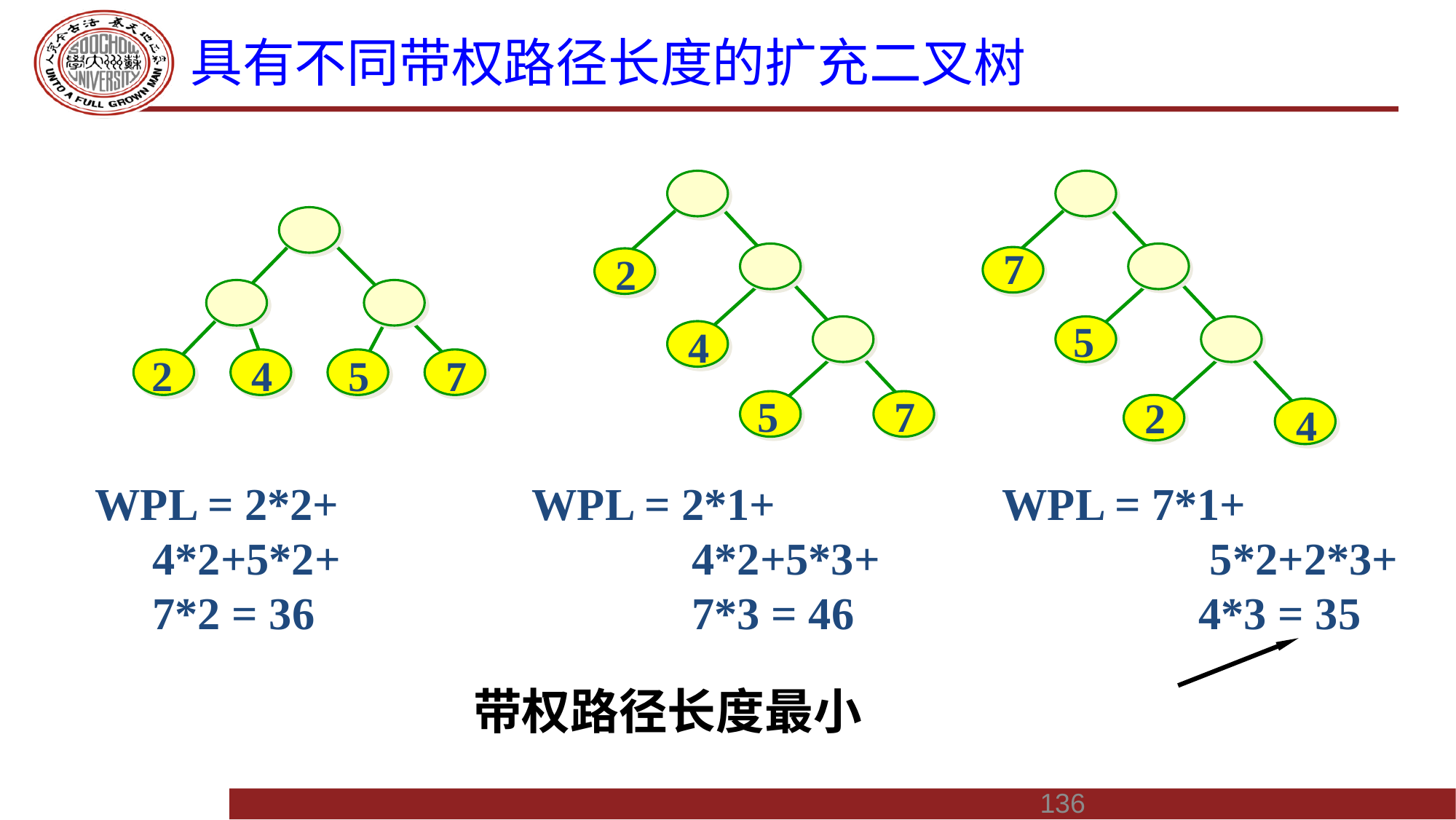

# 具有不同带权路径长度的扩充二叉树

7
2

5
4

2
4
5
7

5
7
2

4

WPL = 2*2+       		WPL = 2*1+   		   WPL = 7*1+
     4*2+5*2+          	              4*2+5*3+          		  5*2+2*3+
     7*2 = 36             	              7*3 = 46            		 4*3 = 35

                                 带权路径长度最小

136